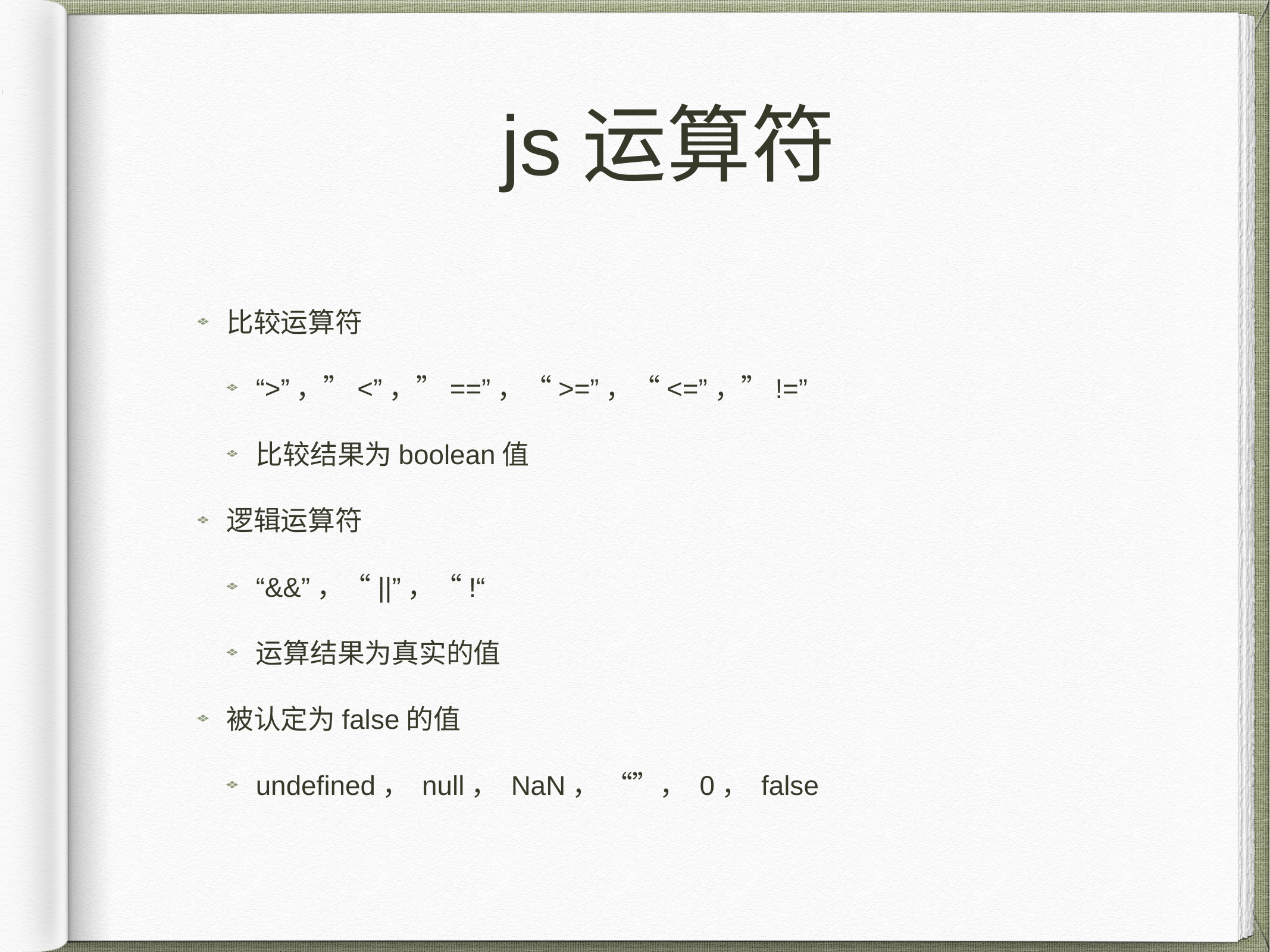

# js运算符
比较运算符
“>”，”<”，”==”，“>=”，“<=”，”!=”
比较结果为boolean值
逻辑运算符
“&&”，“||”，“!“
运算结果为真实的值
被认定为false的值
undefined， null， NaN， “”， 0， false